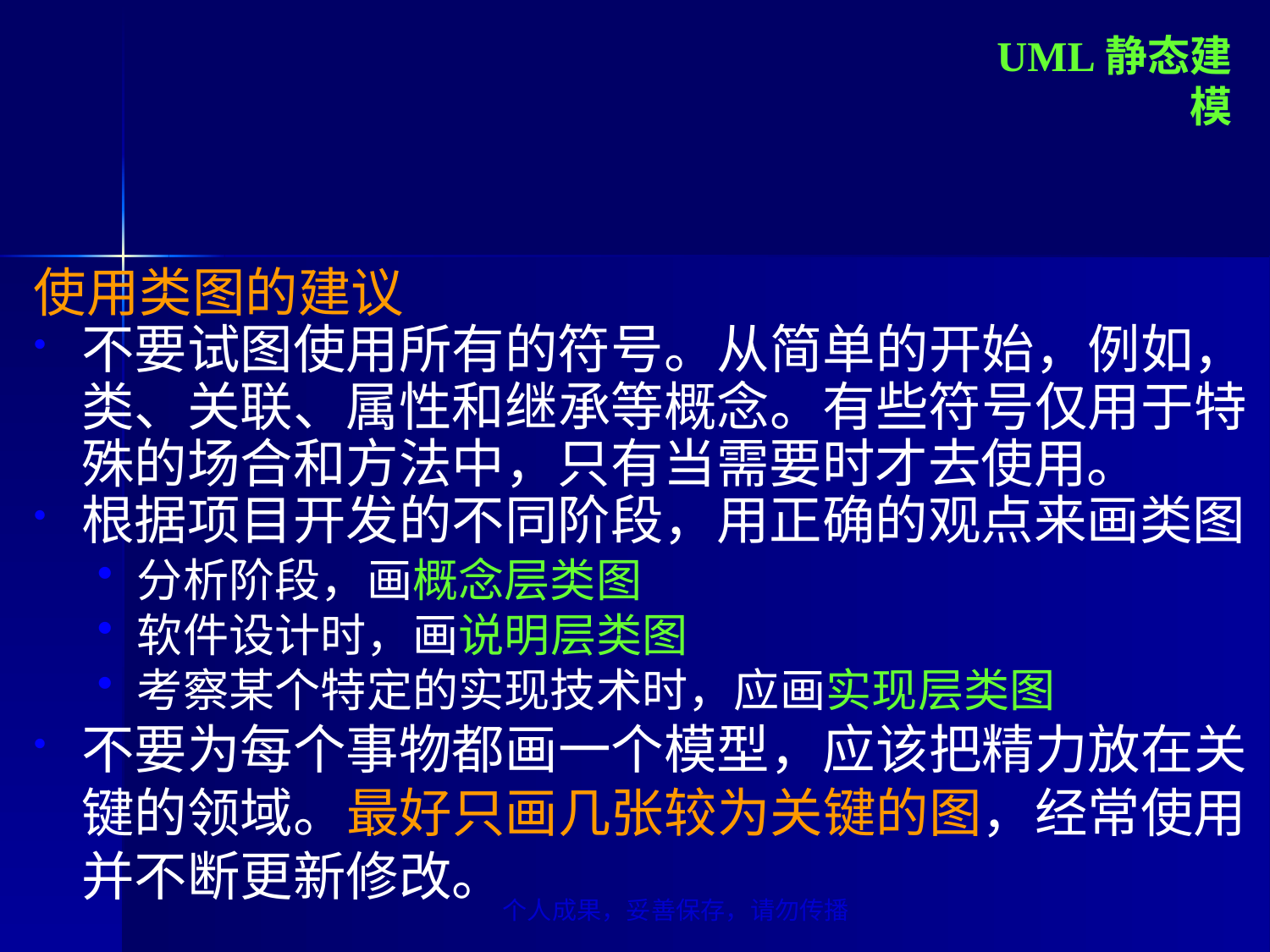

UML静态建模

使用类图的建议
不要试图使用所有的符号。从简单的开始，例如，类、关联、属性和继承等概念。有些符号仅用于特殊的场合和方法中，只有当需要时才去使用。
根据项目开发的不同阶段，用正确的观点来画类图
分析阶段，画概念层类图
软件设计时，画说明层类图
考察某个特定的实现技术时，应画实现层类图
不要为每个事物都画一个模型，应该把精力放在关键的领域。最好只画几张较为关键的图，经常使用并不断更新修改。

个人成果，妥善保存，请勿传播